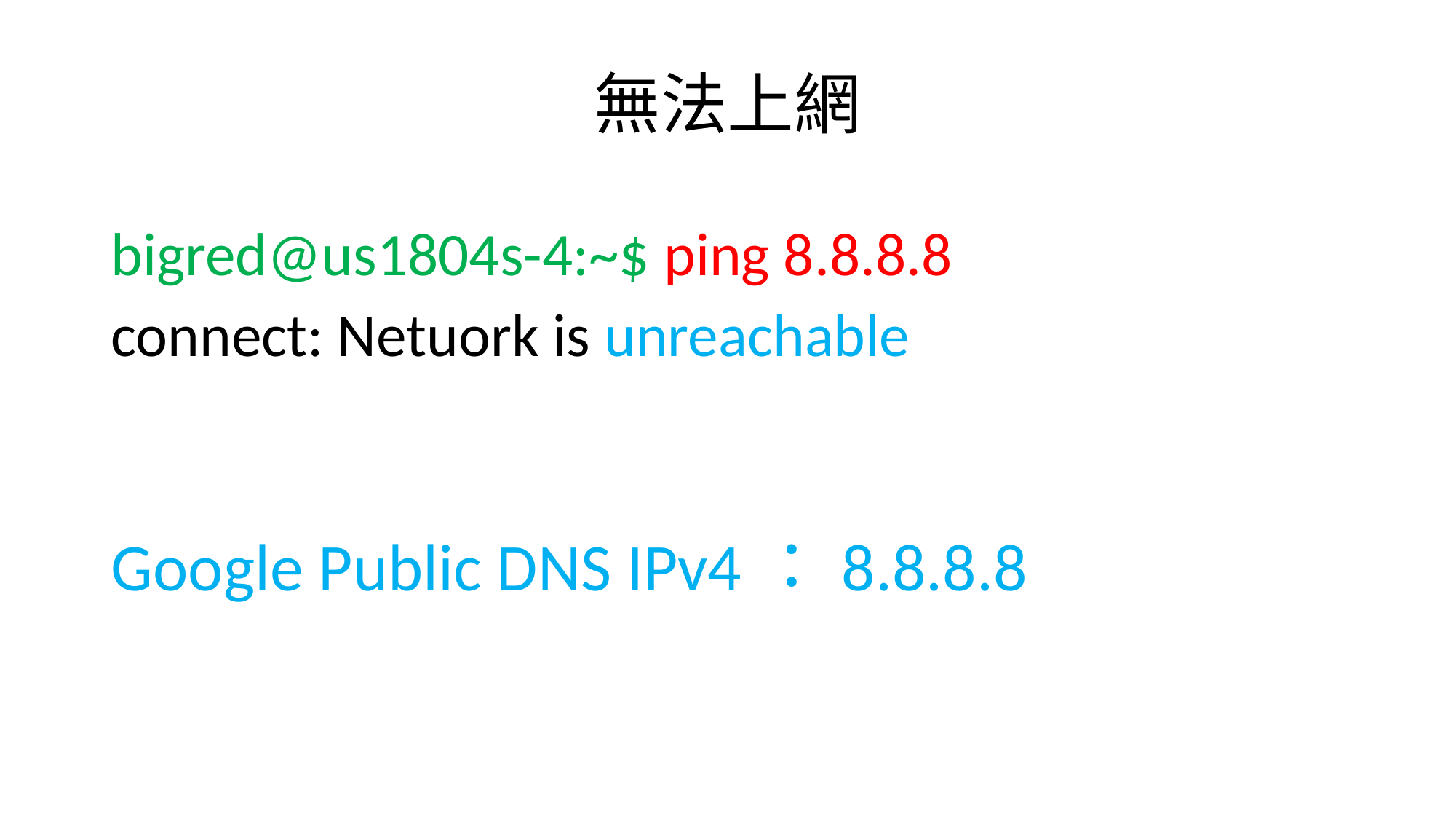

# 無法上網
bigred@us1804s-4:~$ ping 8.8.8.8
connect: Netuork is unreachable

Google Public DNS IPv4：8.8.8.8